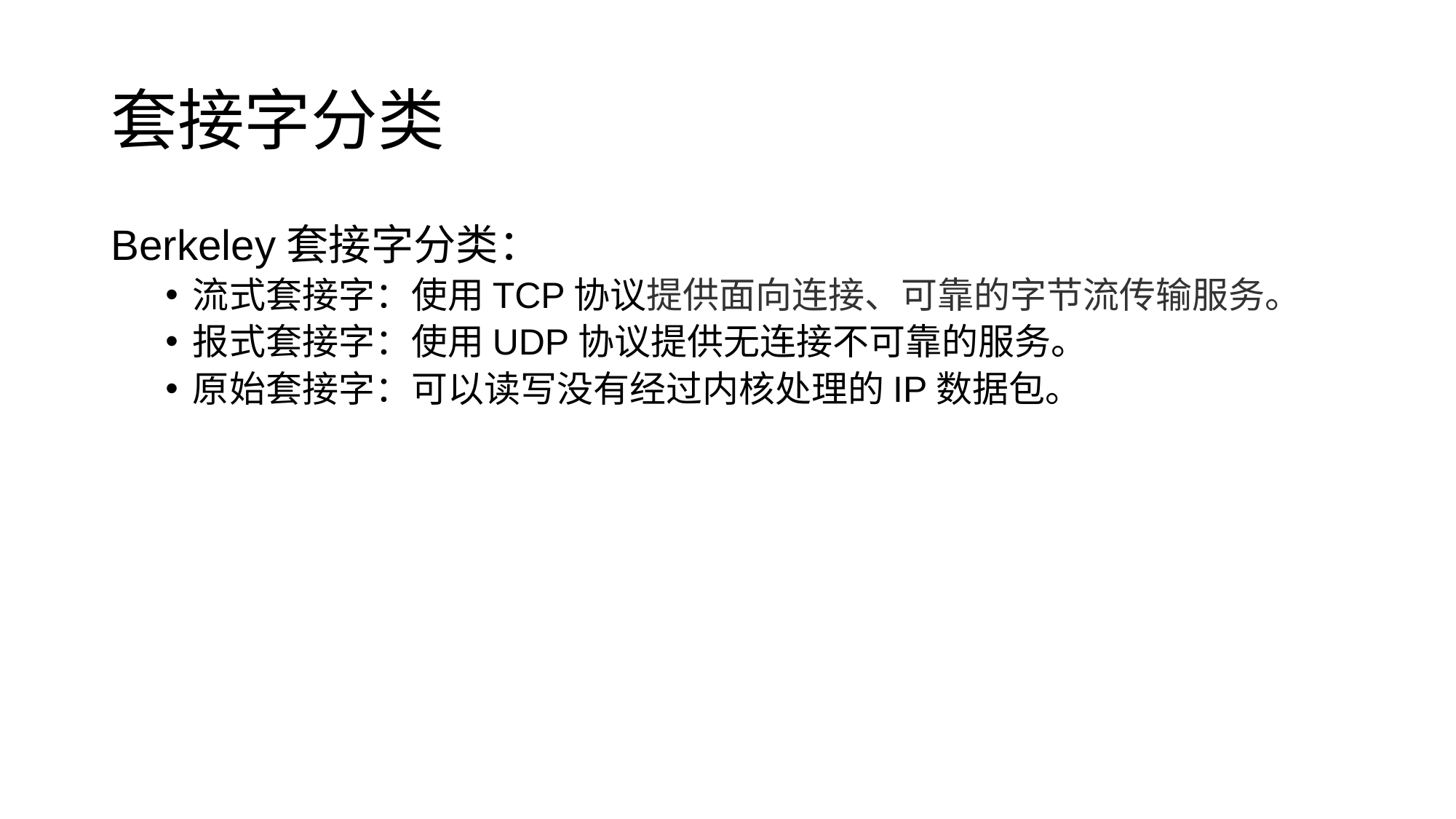

# 套接字分类
Berkeley套接字分类：
流式套接字：使用TCP协议提供面向连接、可靠的字节流传输服务。
报式套接字：使用UDP协议提供无连接不可靠的服务。
原始套接字：可以读写没有经过内核处理的IP数据包。